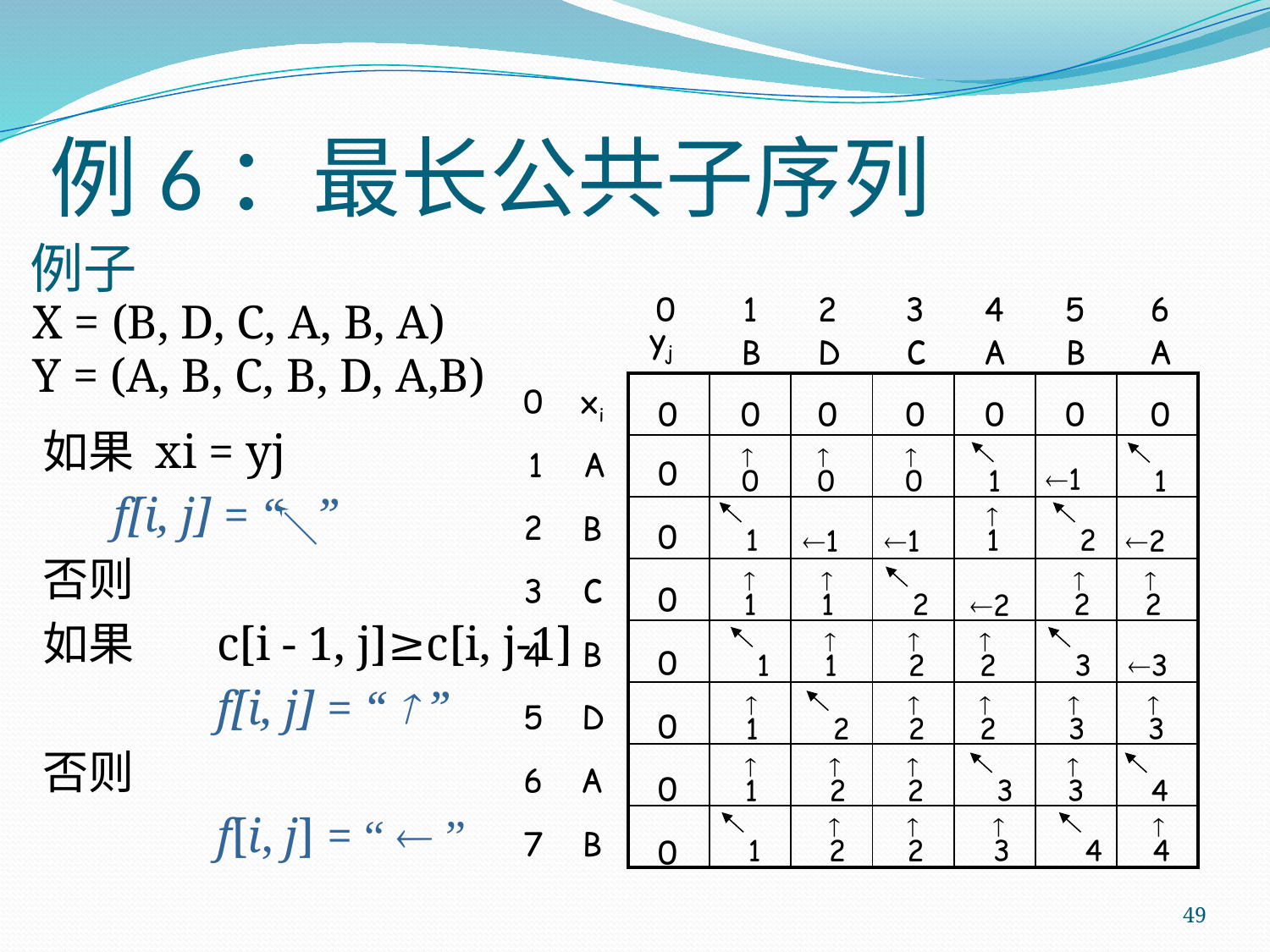

例6：最长公共子序列
# 例子
0
1
2
3
4
5
6
X = (B, D, C, A, B, A)
Y = (A, B, C, B, D, A,B)
yj
B
D
C
A
B
A
|  |  |  |  |  |  |  |
| --- | --- | --- | --- | --- | --- | --- |
|  |  |  |  |  |  |  |
|  |  |  |  |  |  |  |
|  |  |  |  |  |  |  |
|  |  |  |  |  |  |  |
|  |  |  |  |  |  |  |
|  |  |  |  |  |  |  |
|  |  |  |  |  |  |  |
0
xi
0
0
0
0
0
0
0
0
0
0
0
0
0
0
如果 xi = yj
	  f[i, j] = “   ”
否则
如果 	c[i - 1, j]≥c[i, j-1]
		f[i, j] = “ ↑ ”
否则
		f[i, j] = “ ← ”

1
A

1
↑
0
↑
0
↑
0

1

←1
2
B

1

↑
1

2

←1
←1
←2
3
C
↑
1
↑
1

2

↑
2
↑
2
←2

1

↑
1
↑
2
↑
2

3

←3
4
B
↑
1

2

↑
2
↑
2
↑
3
↑
3
5
D
↑
1
↑
2
↑
2

3

↑
3

4

6
A

1

↑
2
↑
2
↑
3

4

↑
4
7
B
49